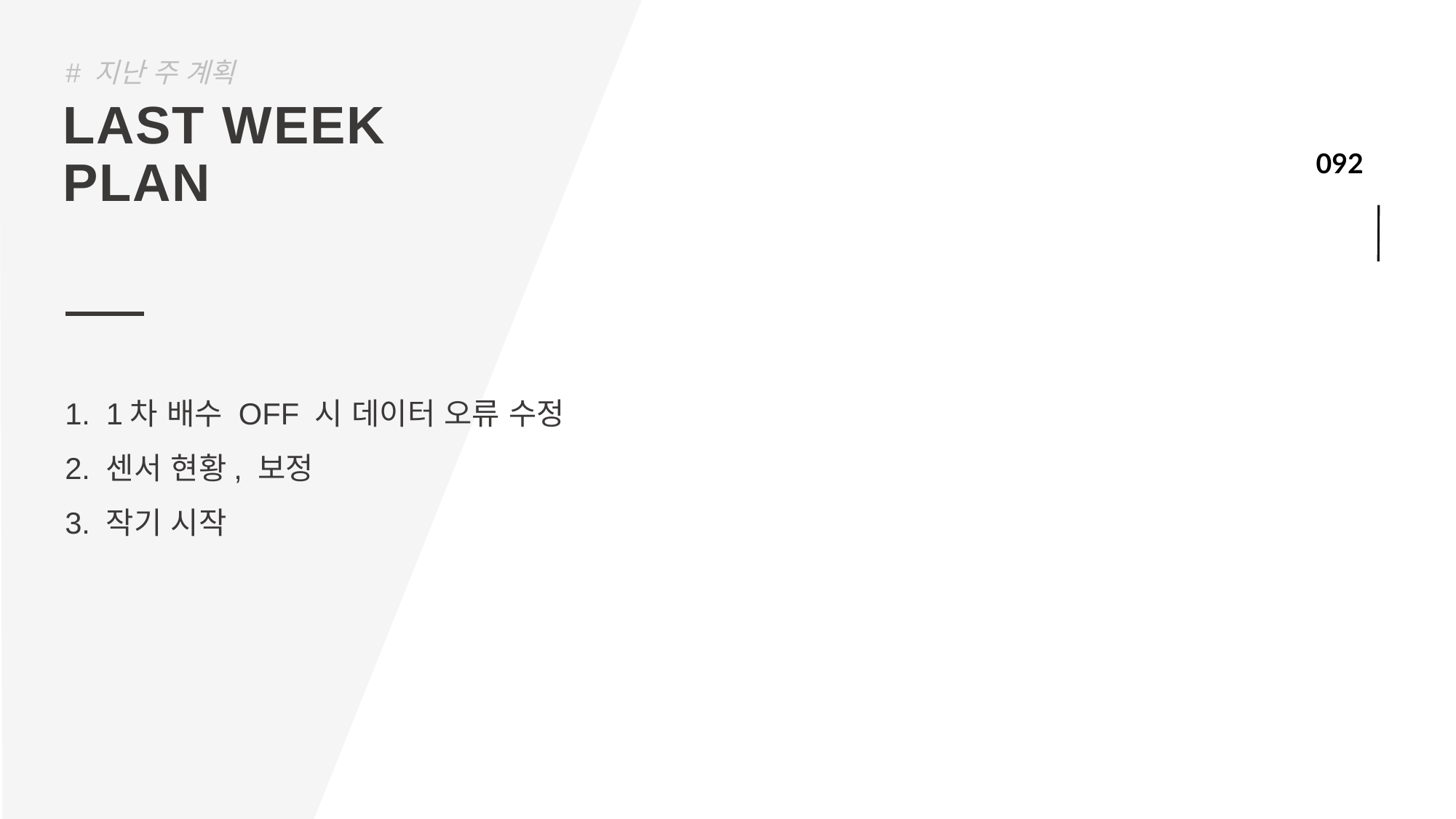

# 지난 주 계획
LAST WEEK
PLAN
1차 배수 OFF 시 데이터 오류 수정
센서 현황, 보정
작기 시작